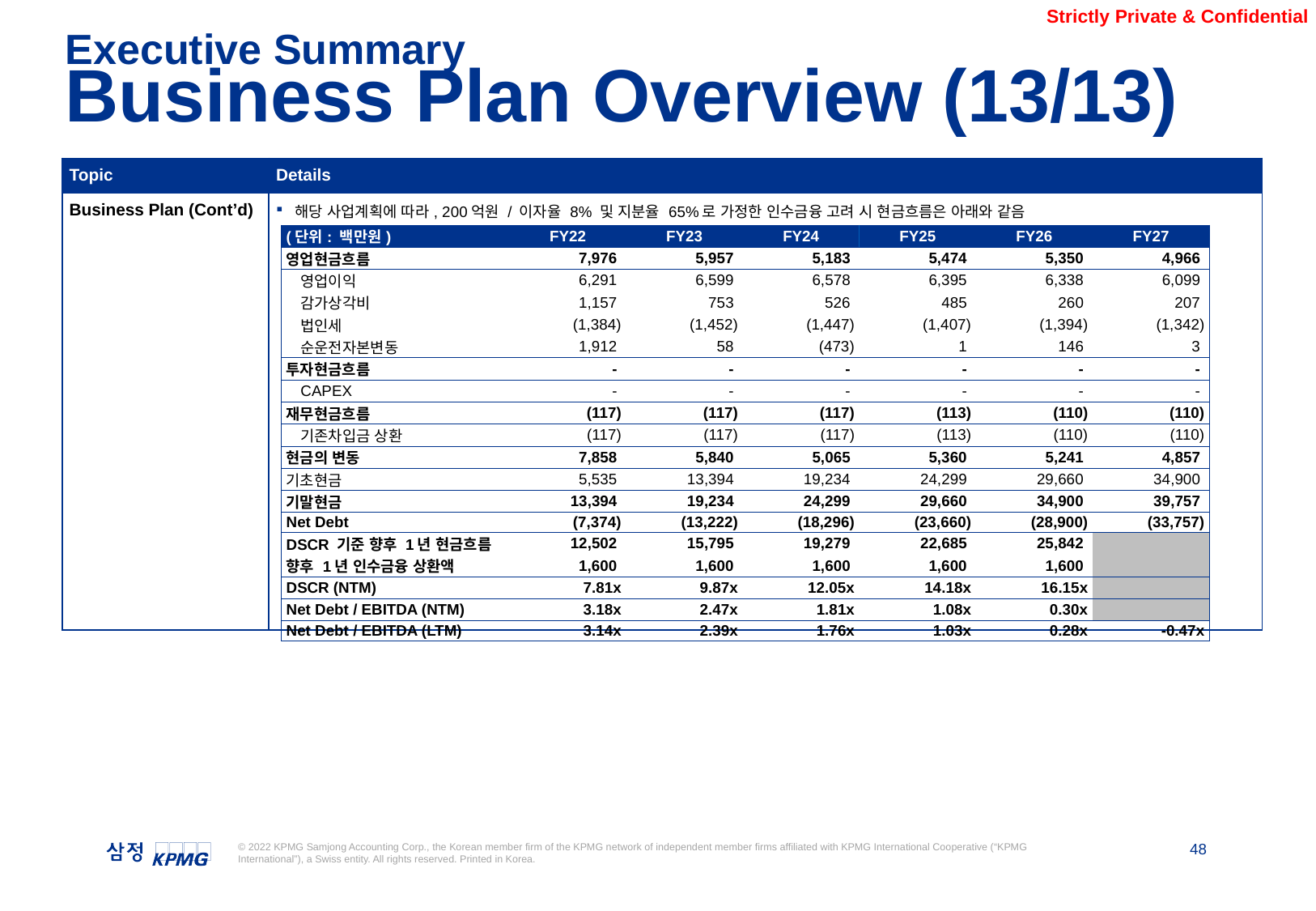

Executive Summary
Business Plan Overview (13/13)
| Topic | Details |
| --- | --- |
| Business Plan (Cont’d) | 해당 사업계획에 따라, 200억원 / 이자율 8% 및 지분율 65%로 가정한 인수금융 고려 시 현금흐름은 아래와 같음 |
| (단위: 백만원) |  | FY22 | FY23 | FY24 | FY25 | FY26 | FY27 |
| --- | --- | --- | --- | --- | --- | --- | --- |
| 영업현금흐름 |  | 7,976 | 5,957 | 5,183 | 5,474 | 5,350 | 4,966 |
|  | 영업이익 | 6,291 | 6,599 | 6,578 | 6,395 | 6,338 | 6,099 |
|  | 감가상각비 | 1,157 | 753 | 526 | 485 | 260 | 207 |
|  | 법인세 | (1,384) | (1,452) | (1,447) | (1,407) | (1,394) | (1,342) |
|  | 순운전자본변동 | 1,912 | 58 | (473) | 1 | 146 | 3 |
| 투자현금흐름 |  | - | - | - | - | - | - |
|  | CAPEX | - | - | - | - | - | - |
| 재무현금흐름 |  | (117) | (117) | (117) | (113) | (110) | (110) |
|  | 기존차입금 상환 | (117) | (117) | (117) | (113) | (110) | (110) |
| 현금의 변동 |  | 7,858 | 5,840 | 5,065 | 5,360 | 5,241 | 4,857 |
| 기초현금 |  | 5,535 | 13,394 | 19,234 | 24,299 | 29,660 | 34,900 |
| 기말현금 |  | 13,394 | 19,234 | 24,299 | 29,660 | 34,900 | 39,757 |
| Net Debt |  | (7,374) | (13,222) | (18,296) | (23,660) | (28,900) | (33,757) |
| DSCR 기준 향후 1년 현금흐름 |  | 12,502 | 15,795 | 19,279 | 22,685 | 25,842 |  |
| 향후 1년 인수금융 상환액 |  | 1,600 | 1,600 | 1,600 | 1,600 | 1,600 |  |
| DSCR (NTM) |  | 7.81x | 9.87x | 12.05x | 14.18x | 16.15x |  |
| Net Debt / EBITDA (NTM) |  | 3.18x | 2.47x | 1.81x | 1.08x | 0.30x |  |
| Net Debt / EBITDA (LTM) |  | 3.14x | 2.39x | 1.76x | 1.03x | 0.28x | -0.47x |